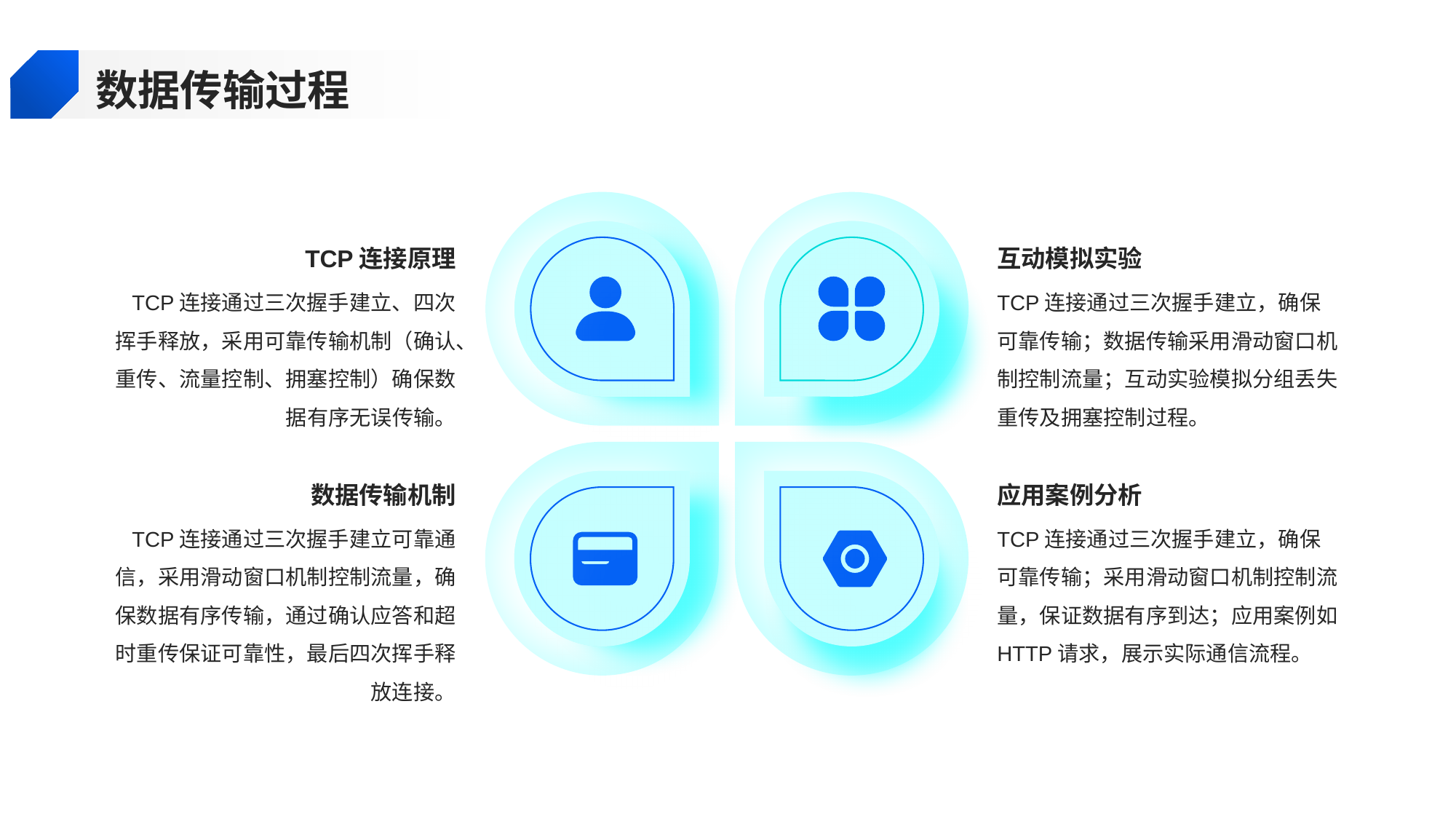

数据传输过程

TCP连接原理
互动模拟实验

TCP连接通过三次握手建立、四次挥手释放，采用可靠传输机制（确认、重传、流量控制、拥塞控制）确保数据有序无误传输。
TCP连接通过三次握手建立，确保可靠传输；数据传输采用滑动窗口机制控制流量；互动实验模拟分组丢失重传及拥塞控制过程。

数据传输机制
应用案例分析

TCP连接通过三次握手建立可靠通信，采用滑动窗口机制控制流量，确保数据有序传输，通过确认应答和超时重传保证可靠性，最后四次挥手释放连接。
TCP连接通过三次握手建立，确保可靠传输；采用滑动窗口机制控制流量，保证数据有序到达；应用案例如HTTP请求，展示实际通信流程。